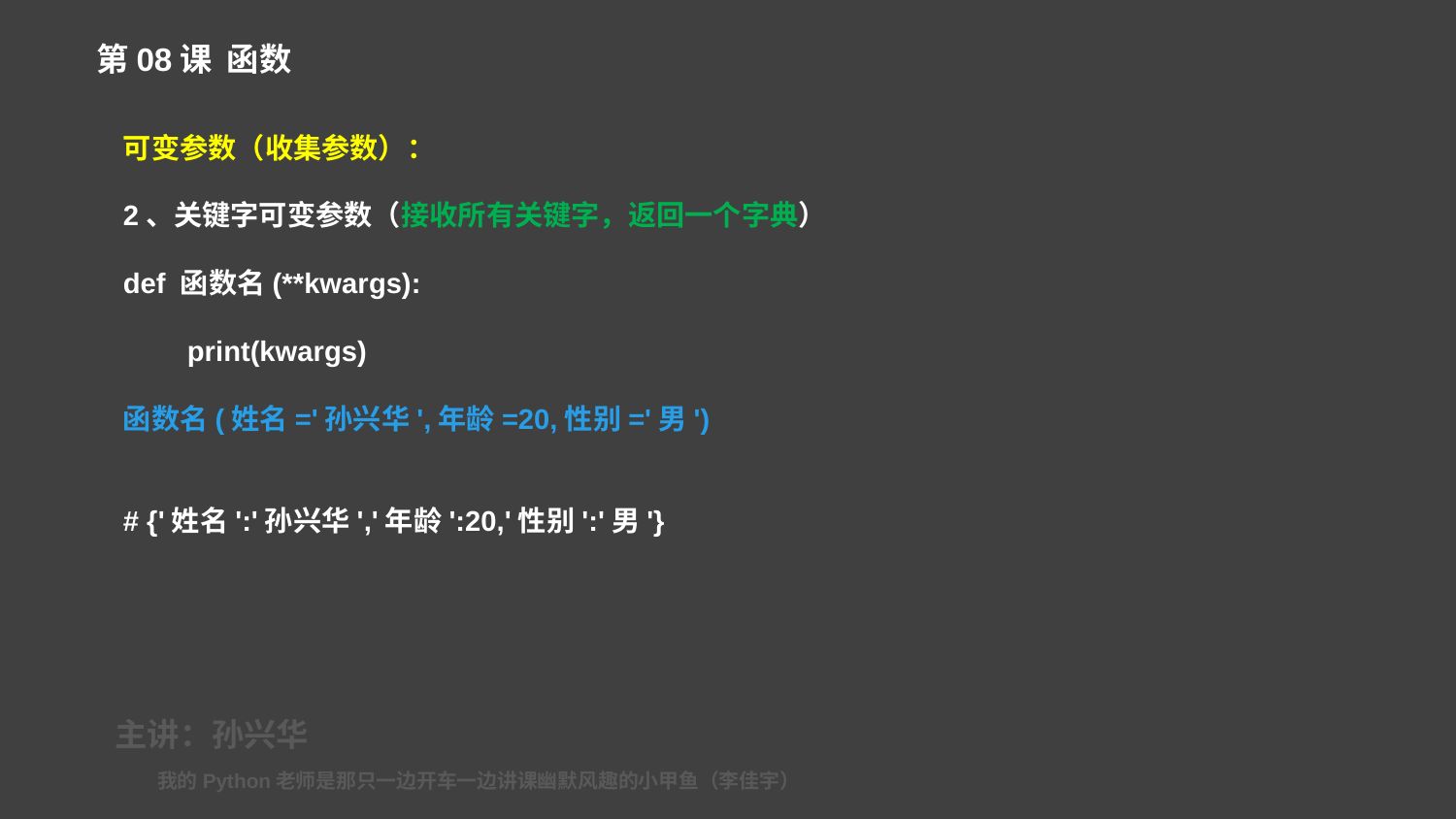

第08课  函数
可变参数（收集参数）：

2、关键字可变参数（接收所有关键字，返回一个字典）

def 函数名(**kwargs):

        print(kwargs)

函数名(姓名='孙兴华',年龄=20,性别='男')

# {'姓名':'孙兴华','年龄':20,'性别':'男'}